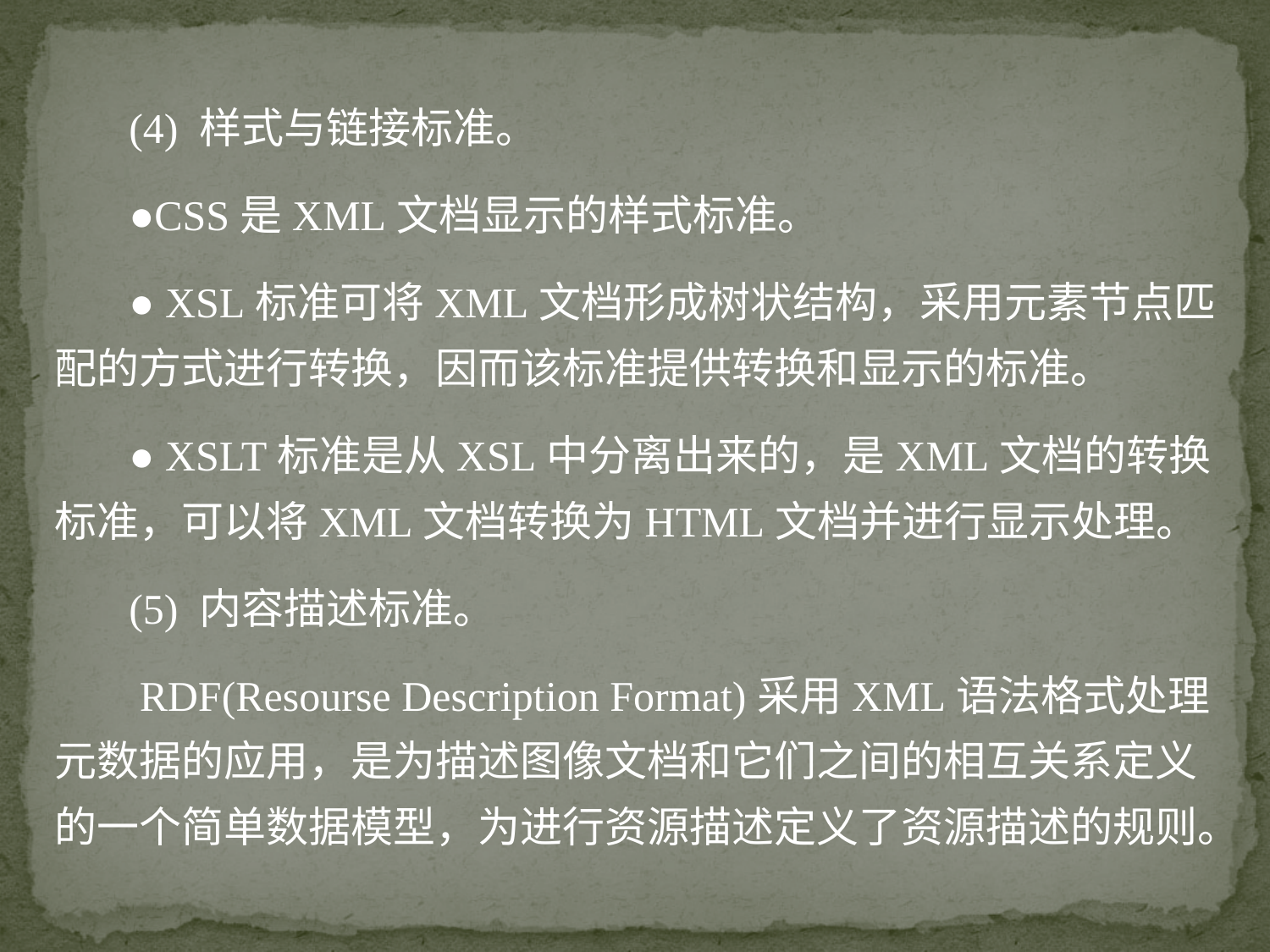

(4) 样式与链接标准。
       ●CSS是XML文档显示的样式标准。
       ● XSL标准可将XML文档形成树状结构，采用元素节点匹配的方式进行转换，因而该标准提供转换和显示的标准。
       ● XSLT标准是从XSL中分离出来的，是XML文档的转换标准，可以将XML文档转换为HTML文档并进行显示处理。
       (5) 内容描述标准。
        RDF(Resourse Description Format)采用XML语法格式处理元数据的应用，是为描述图像文档和它们之间的相互关系定义的一个简单数据模型，为进行资源描述定义了资源描述的规则。